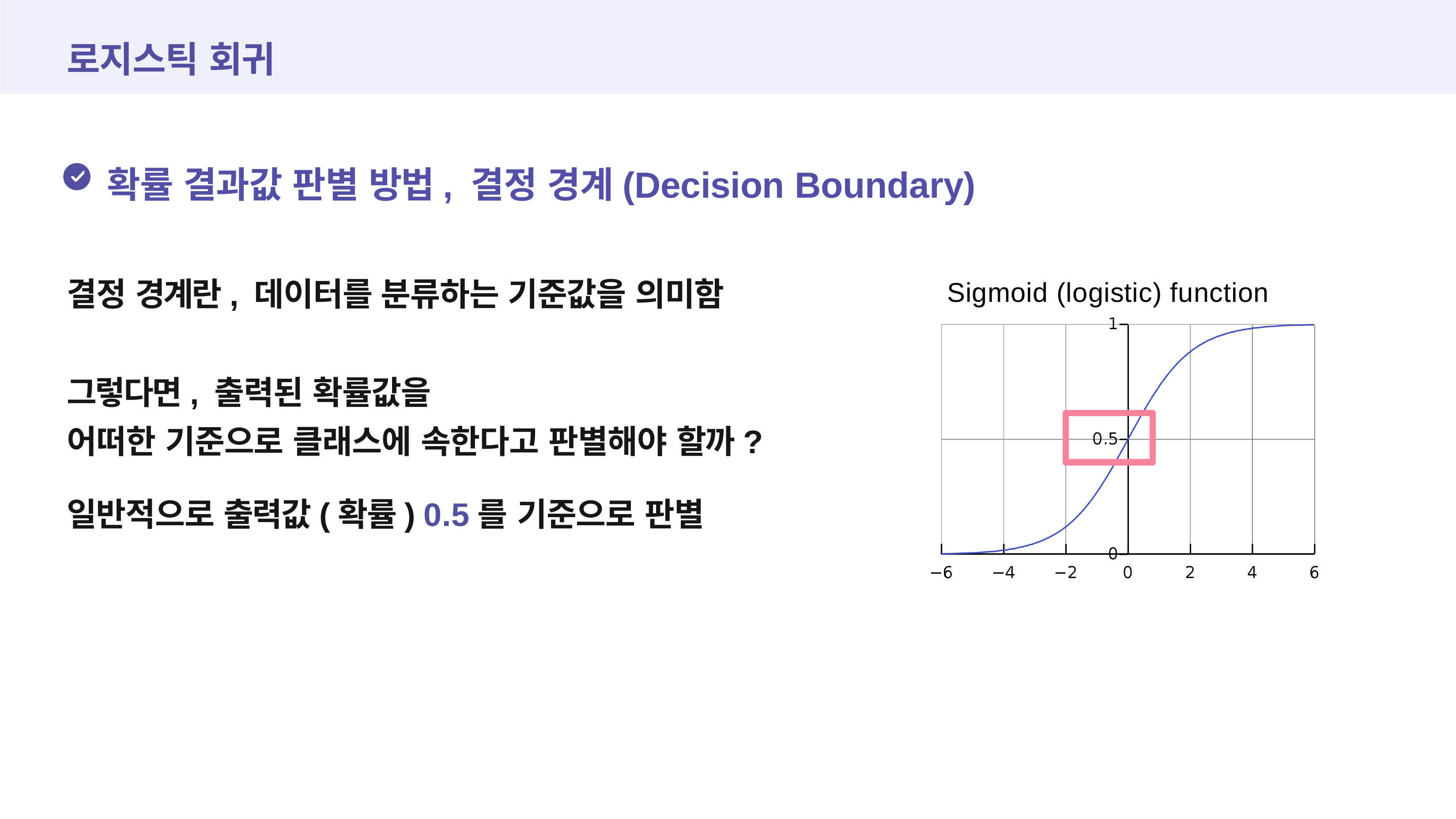

# 로지스틱 회귀
확률 결과값 판별 방법, 결정 경계(Decision Boundary)

결정 경계란, 데이터를 분류하는 기준값을 의미함
Sigmoid (logistic) function

그렇다면, 출력된 확률값을
어떠한 기준으로 클래스에 속한다고 판별해야 할까?

일반적으로 출력값(확률) 0.5를 기준으로 판별